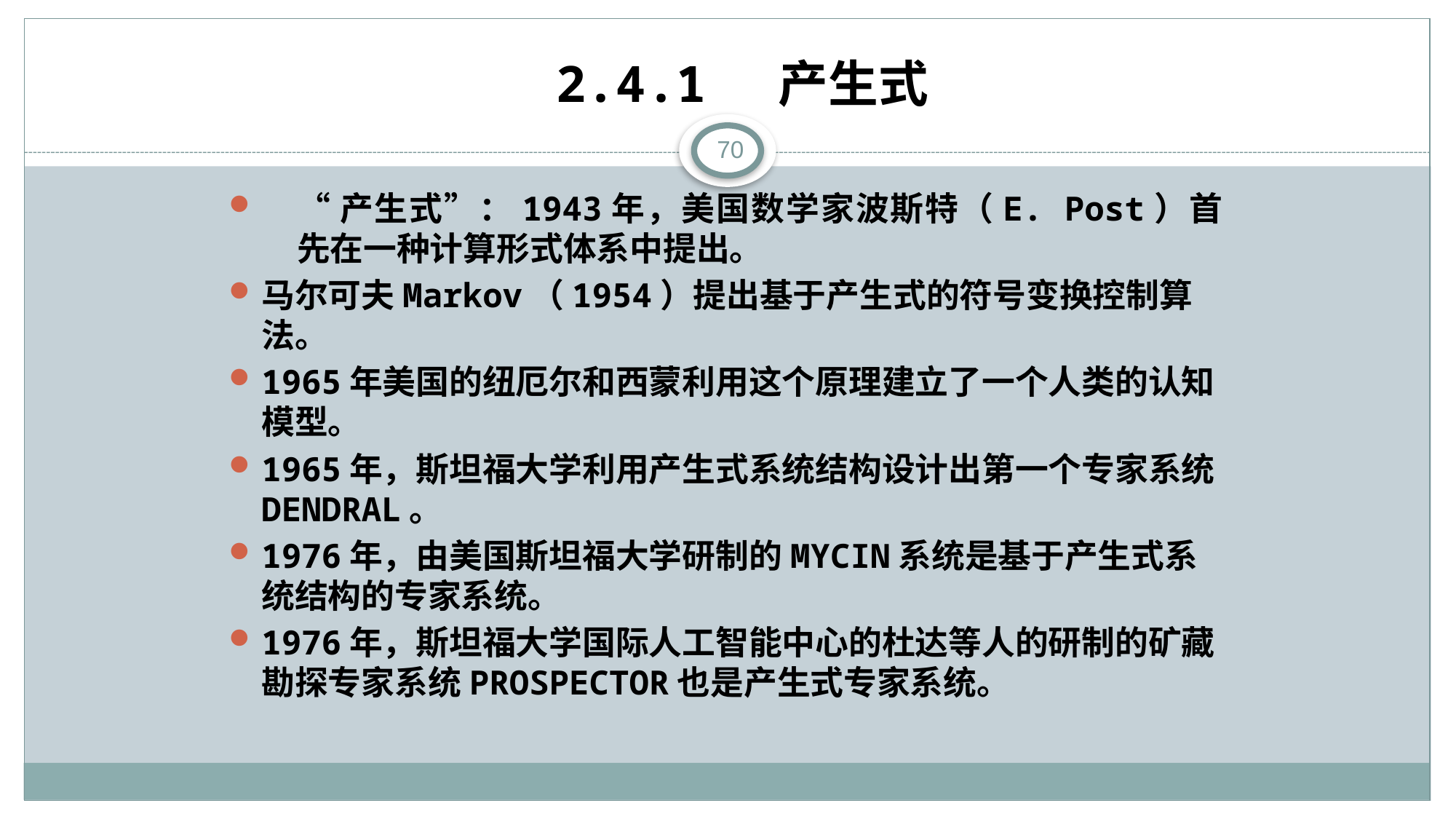

# 2.4.1  产生式
70
“产生式”：1943年，美国数学家波斯特（E. Post）首先在一种计算形式体系中提出。
马尔可夫Markov（1954）提出基于产生式的符号变换控制算法。
1965年美国的纽厄尔和西蒙利用这个原理建立了一个人类的认知模型。
1965年，斯坦福大学利用产生式系统结构设计出第一个专家系统DENDRAL。
1976年，由美国斯坦福大学研制的MYCIN系统是基于产生式系统结构的专家系统。
1976年，斯坦福大学国际人工智能中心的杜达等人的研制的矿藏勘探专家系统PROSPECTOR也是产生式专家系统。